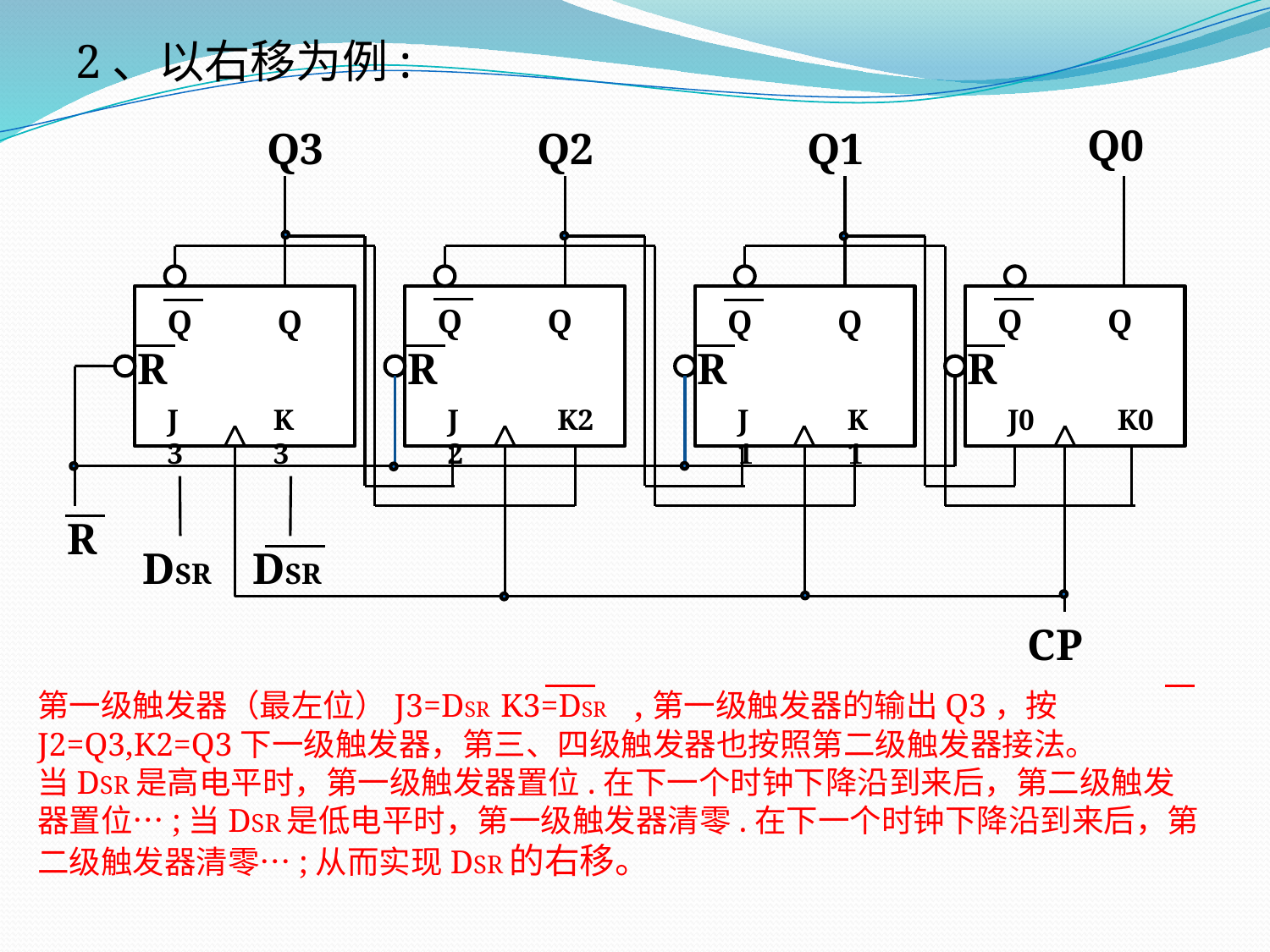

2、以右移为例:
Q0
Q3
Q2
Q1

Q
Q
Q
Q
Q
Q
Q
Q
R
R
R
R

J3
K3
J2
K2
J1
K1
J0
K0

R
DSR
DSR

CP
第一级触发器（最左位）J3=DSR  K3=DSR     ,第一级触发器的输出Q3，按J2=Q3,K2=Q3下一级触发器，第三、四级触发器也按照第二级触发器接法。
当DSR是高电平时，第一级触发器置位.在下一个时钟下降沿到来后，第二级触发器置位…;当DSR是低电平时，第一级触发器清零.在下一个时钟下降沿到来后，第二级触发器清零…;从而实现DSR的右移。